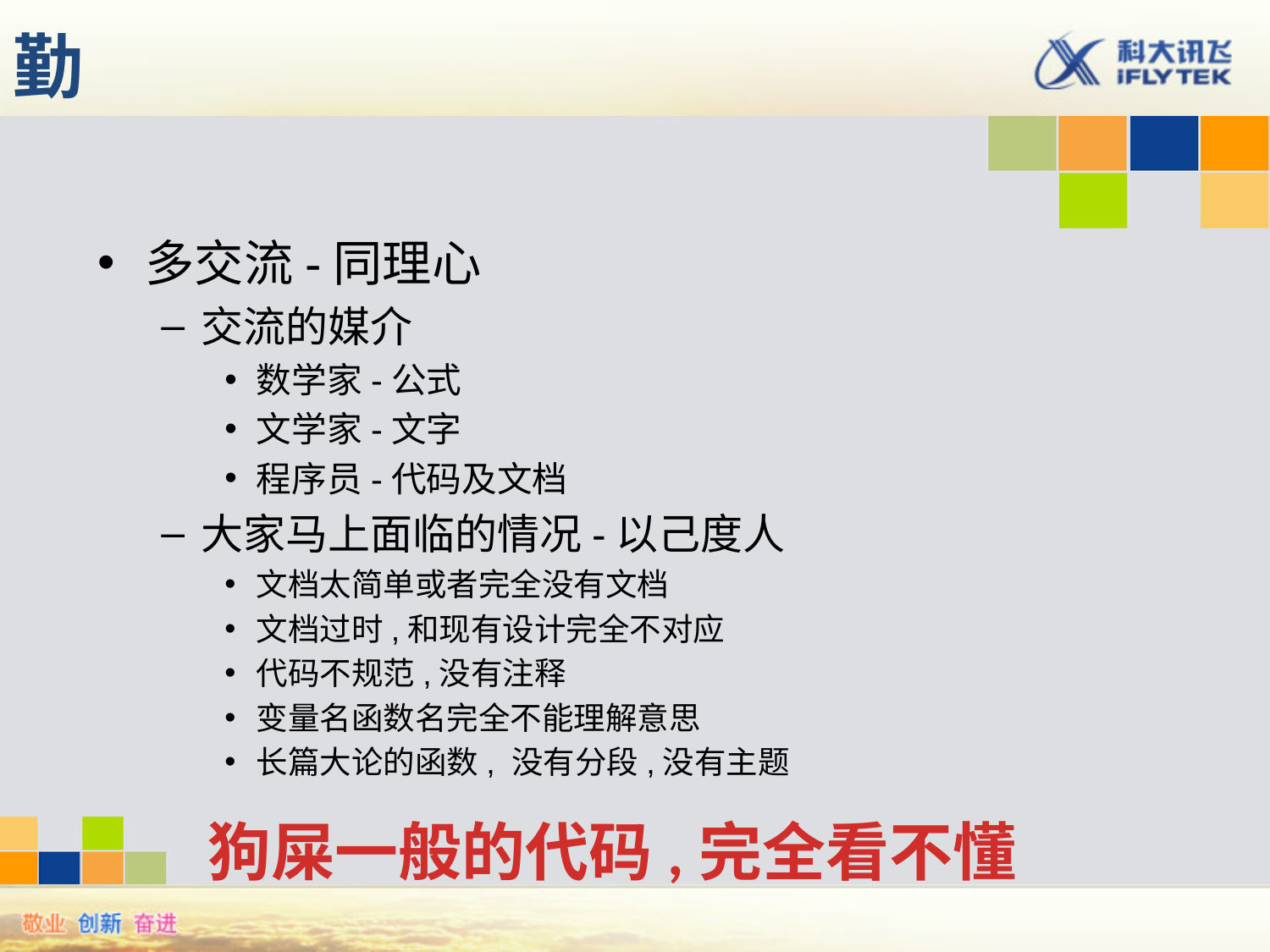

# 勤
多交流-同理心
交流的媒介
数学家-公式
文学家-文字
程序员-代码及文档
大家马上面临的情况-以己度人
文档太简单或者完全没有文档
文档过时,和现有设计完全不对应
代码不规范,没有注释
变量名函数名完全不能理解意思
长篇大论的函数, 没有分段,没有主题

狗屎一般的代码,完全看不懂